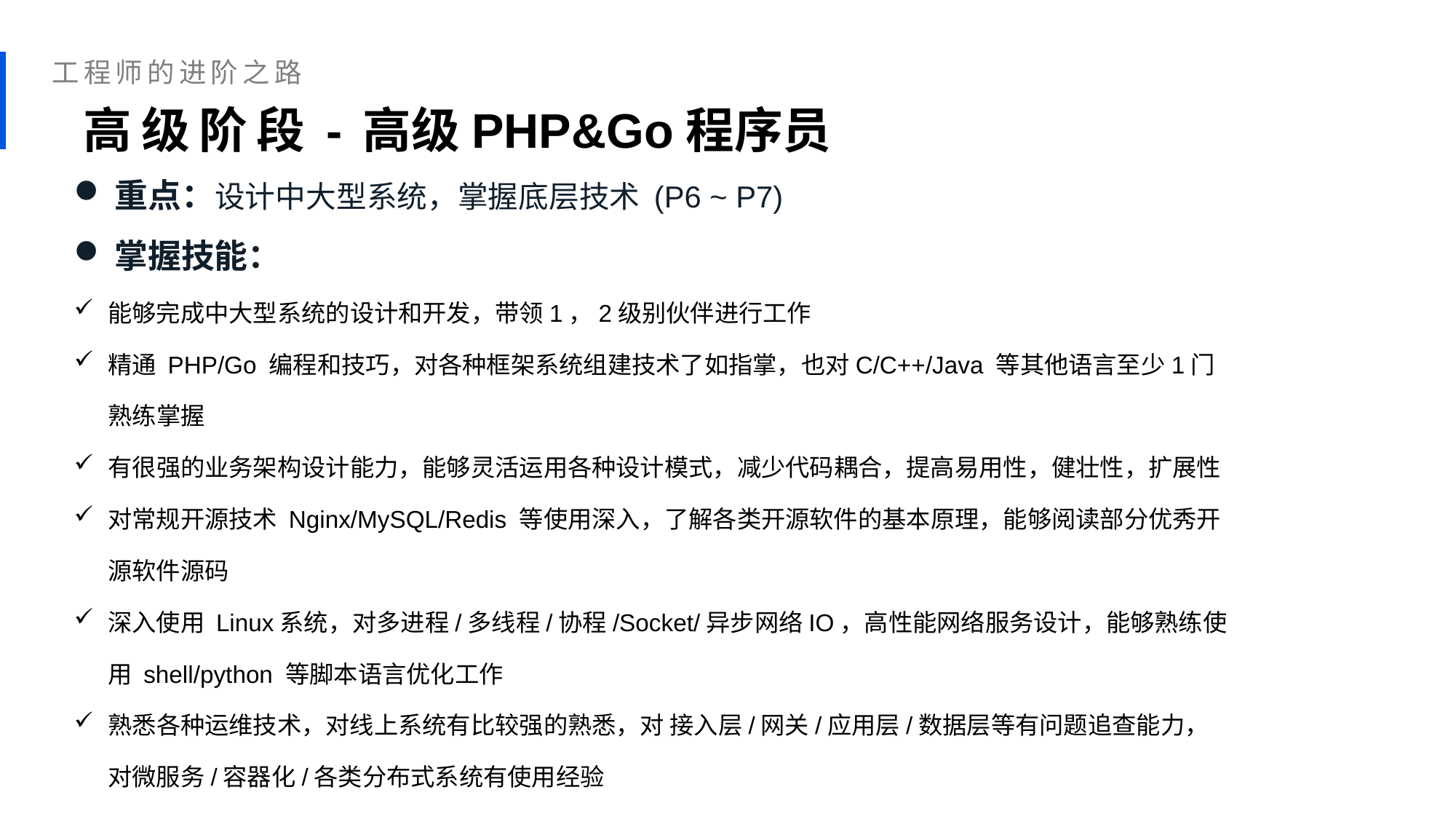

工程师的进阶之路

 高级阶段-高级PHP&Go程序员

重点：设计中大型系统，掌握底层技术 (P6 ~ P7)
掌握技能：
能够完成中大型系统的设计和开发，带领1，2级别伙伴进行工作
精通 PHP/Go 编程和技巧，对各种框架系统组建技术了如指掌，也对C/C++/Java 等其他语言至少1门熟练掌握
有很强的业务架构设计能力，能够灵活运用各种设计模式，减少代码耦合，提高易用性，健壮性，扩展性
对常规开源技术 Nginx/MySQL/Redis 等使用深入，了解各类开源软件的基本原理，能够阅读部分优秀开源软件源码
深入使用 Linux系统，对多进程/多线程/协程/Socket/异步网络IO，高性能网络服务设计，能够熟练使用 shell/python 等脚本语言优化工作
熟悉各种运维技术，对线上系统有比较强的熟悉，对 接入层/网关/应用层/数据层等有问题追查能力，对微服务/容器化/各类分布式系统有使用经验